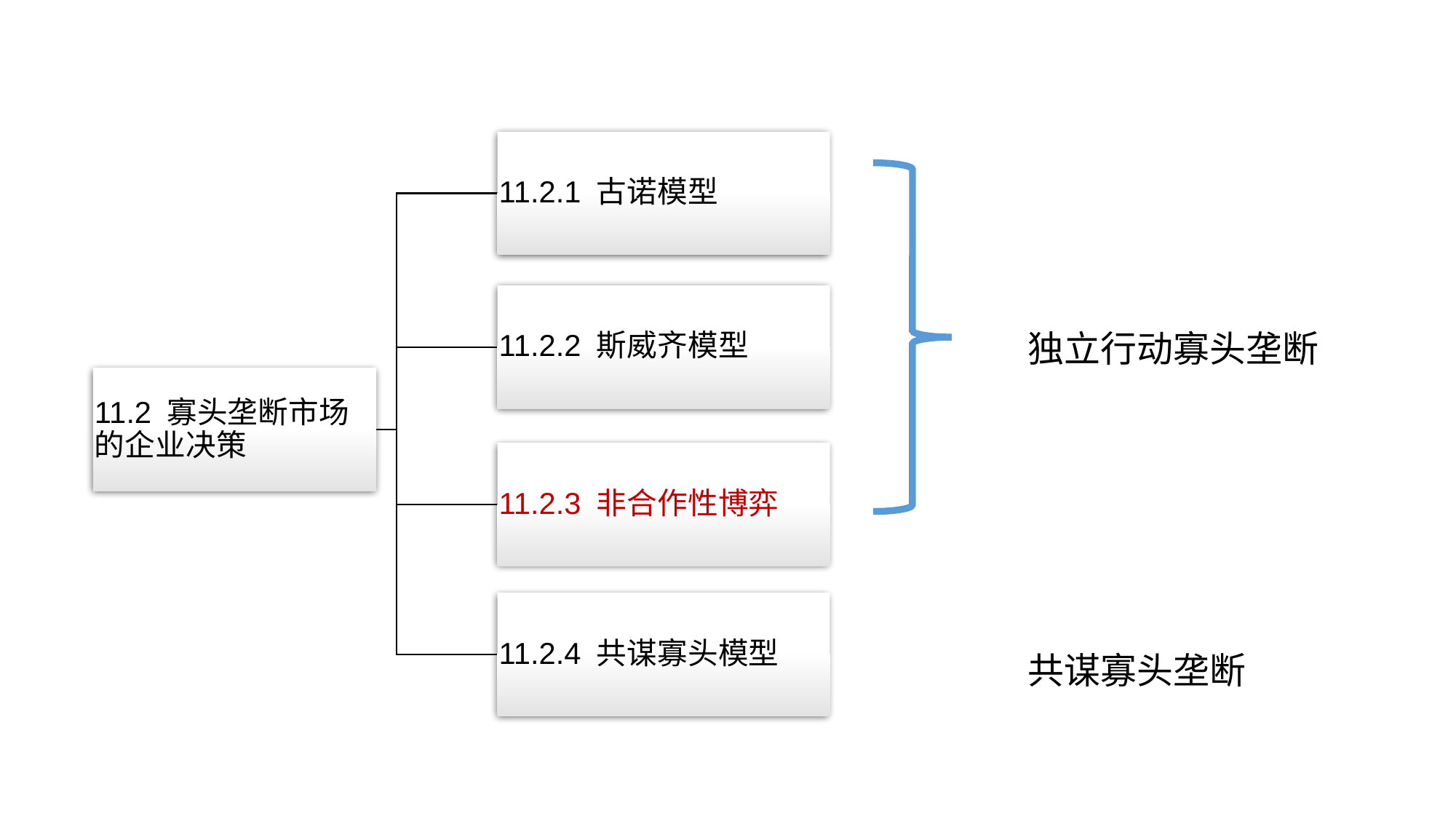

11.2 寡头垄断市场的企业决策
11.2.1 古诺模型
11.2.2 斯威齐模型
11.2.3 非合作性博弈
11.2.4 共谋寡头模型

独立行动寡头垄断
共谋寡头垄断